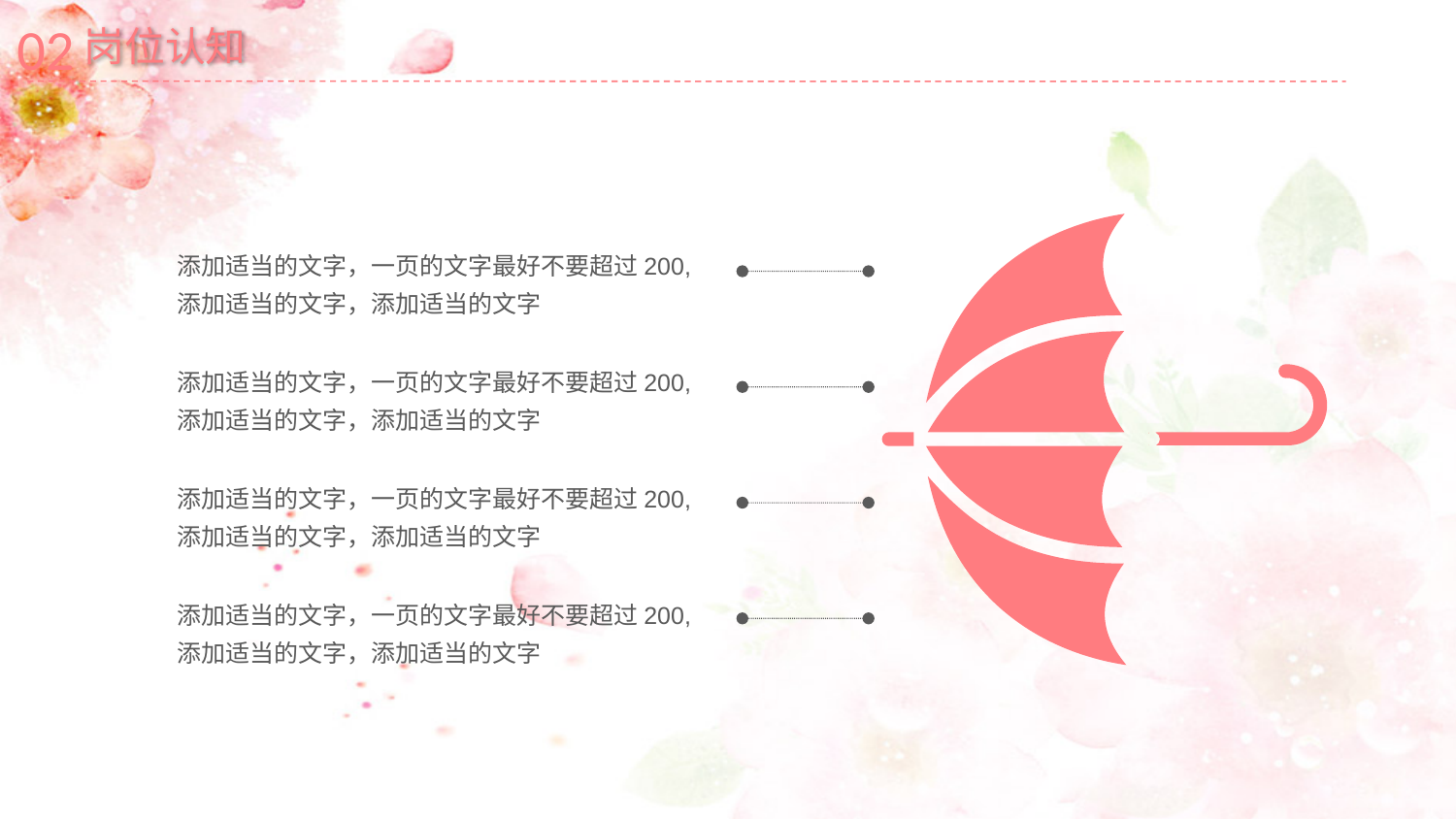

02
岗位认知

添加适当的文字，一页的文字最好不要超过200,添加适当的文字，添加适当的文字
添加适当的文字，一页的文字最好不要超过200,添加适当的文字，添加适当的文字
添加适当的文字，一页的文字最好不要超过200,添加适当的文字，添加适当的文字
添加适当的文字，一页的文字最好不要超过200,添加适当的文字，添加适当的文字